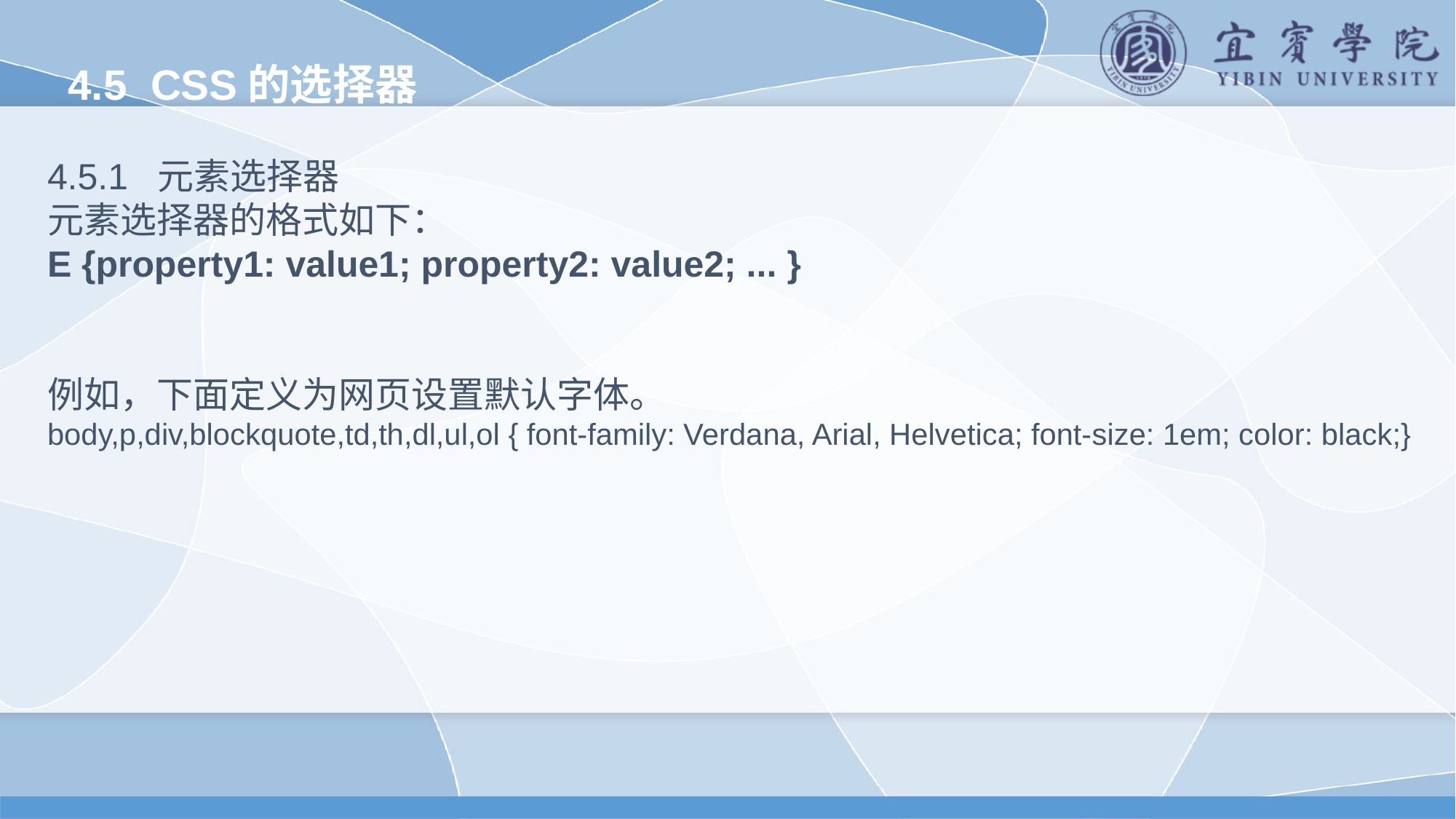

4.5  CSS的选择器
4.5.1  元素选择器
元素选择器的格式如下：
E {property1: value1; property2: value2; ... }

例如，下面定义为网页设置默认字体。
body,p,div,blockquote,td,th,dl,ul,ol { font-family: Verdana, Arial, Helvetica; font-size: 1em; color: black;}